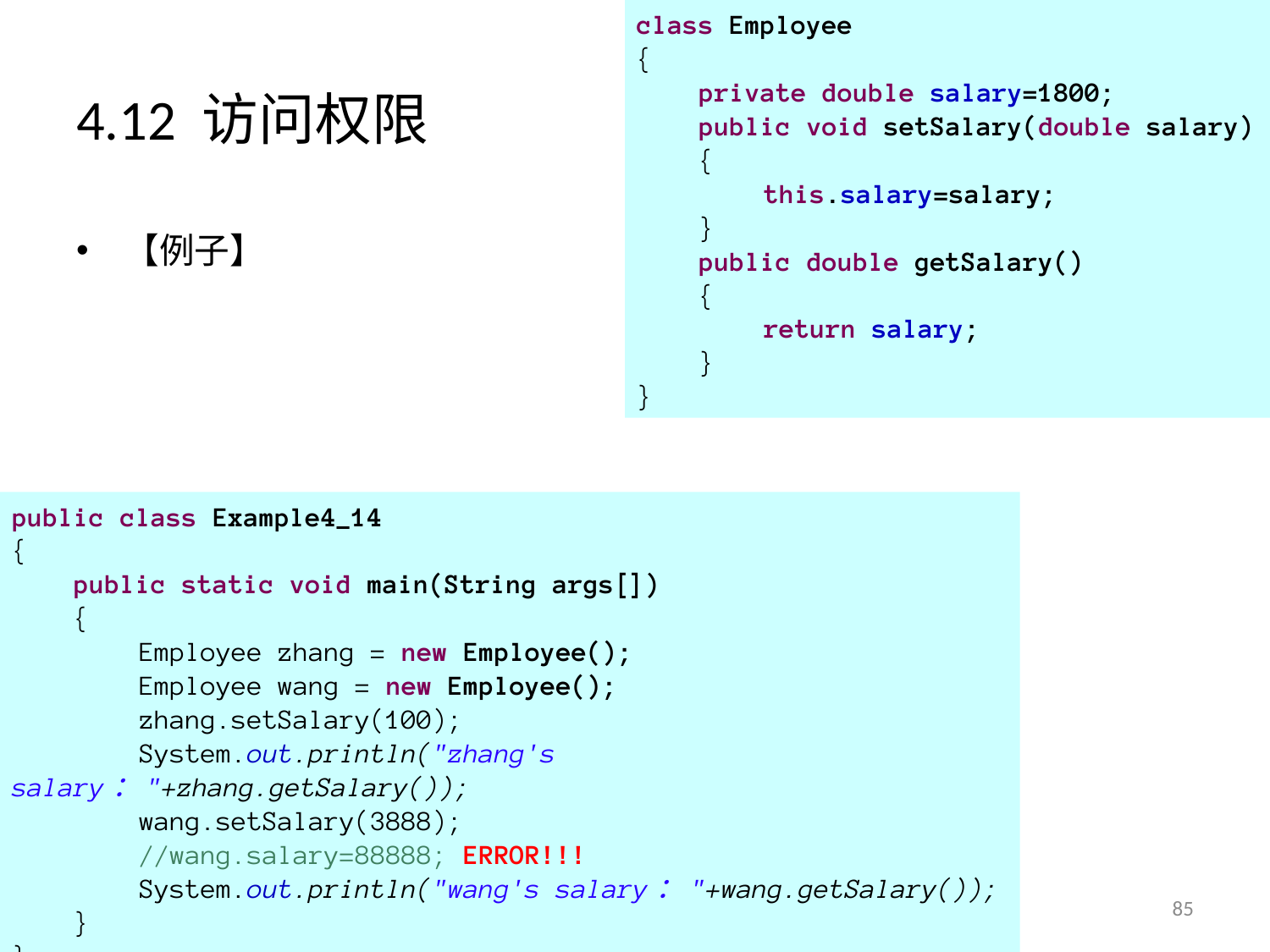

class Employee
{
    private double salary=1800;
    public void setSalary(double salary)
    {
	this.salary=salary;
    }
    public double getSalary()
    {
	return salary;
    }
}
# 4.12 访问权限
【例子】
public class Example4_14
{
    public static void main(String args[])
    {
	Employee zhang = new Employee();
	Employee wang = new Employee();
	zhang.setSalary(100);
	System.out.println("zhang's salary："+zhang.getSalary());
	wang.setSalary(3888);
	//wang.salary=88888; ERROR!!!
	System.out.println("wang's salary："+wang.getSalary());
    }
}
85